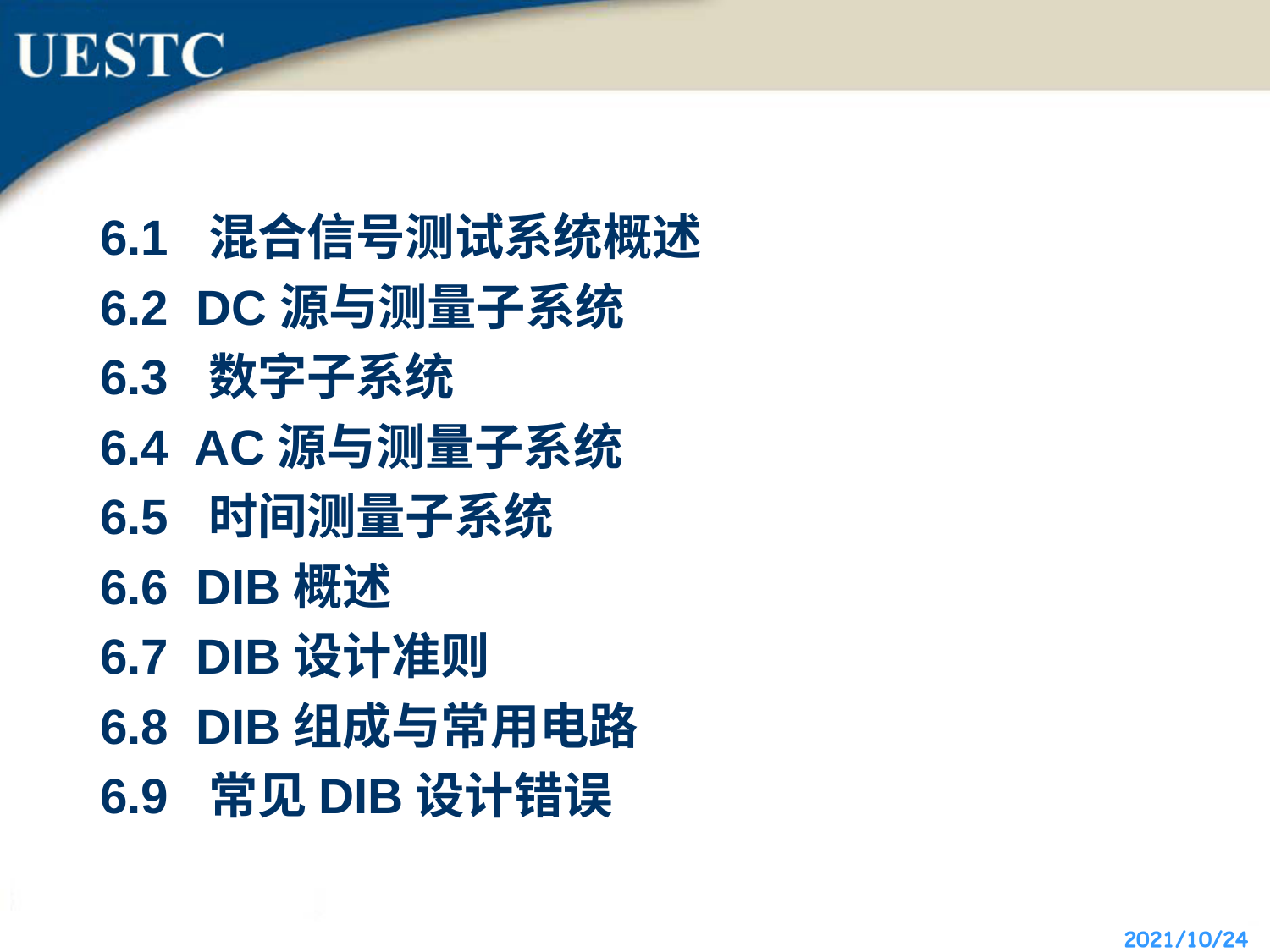

6.1  混合信号测试系统概述
6.2  DC源与测量子系统
6.3  数字子系统
6.4  AC源与测量子系统
6.5  时间测量子系统
6.6  DIB概述
6.7  DIB设计准则
6.8  DIB组成与常用电路
6.9  常见DIB设计错误
2021/10/24